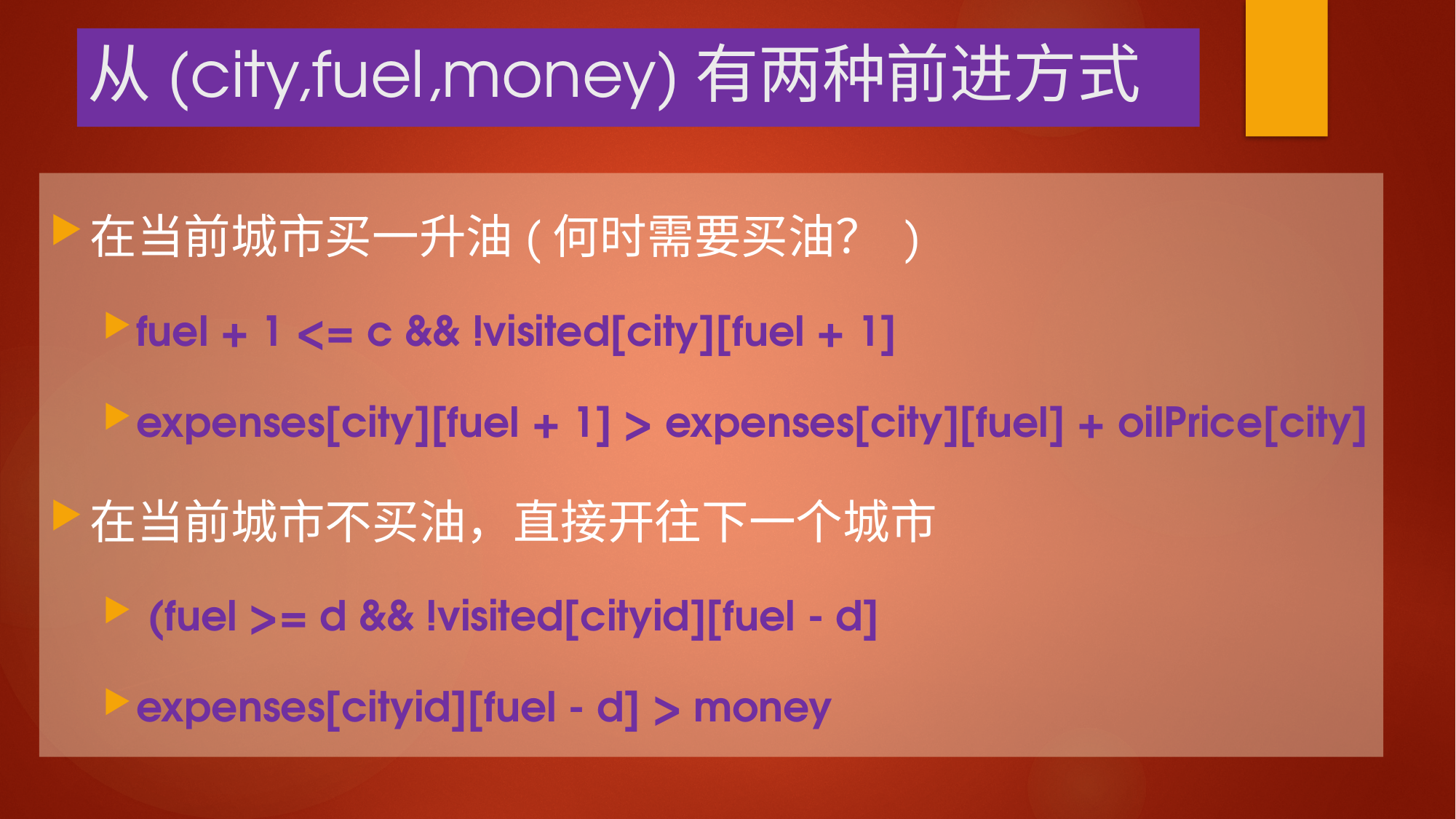

# 从(city,fuel,money)有两种前进方式
在当前城市买一升油(何时需要买油？ )
fuel + 1 <= c && !visited[city][fuel + 1]
expenses[city][fuel + 1] > expenses[city][fuel] + oilPrice[city]
在当前城市不买油，直接开往下一个城市
 (fuel >= d && !visited[cityid][fuel - d]
expenses[cityid][fuel - d] > money